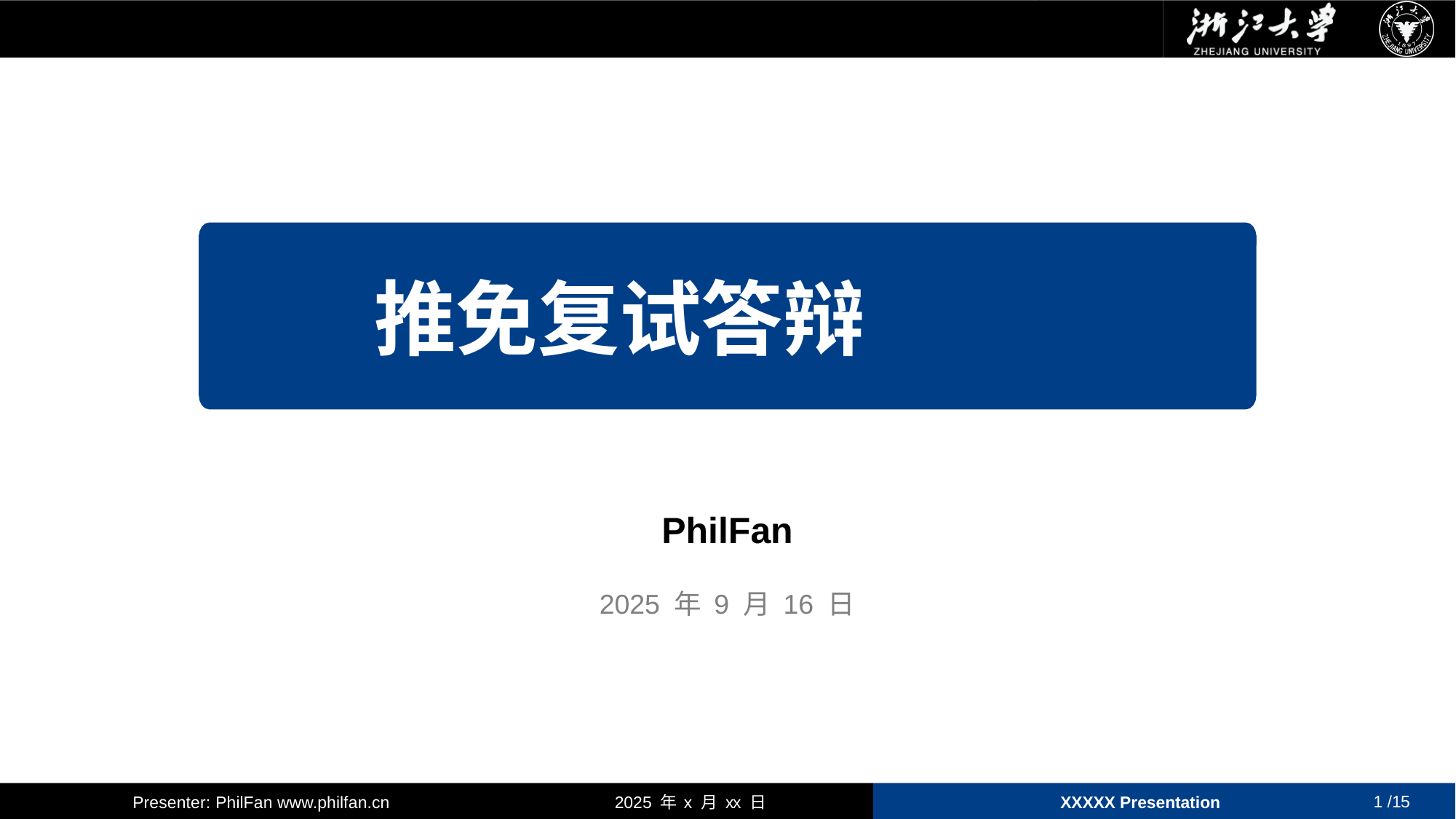

推免复试答辩
PhilFan

2025 年 9 月 16 日